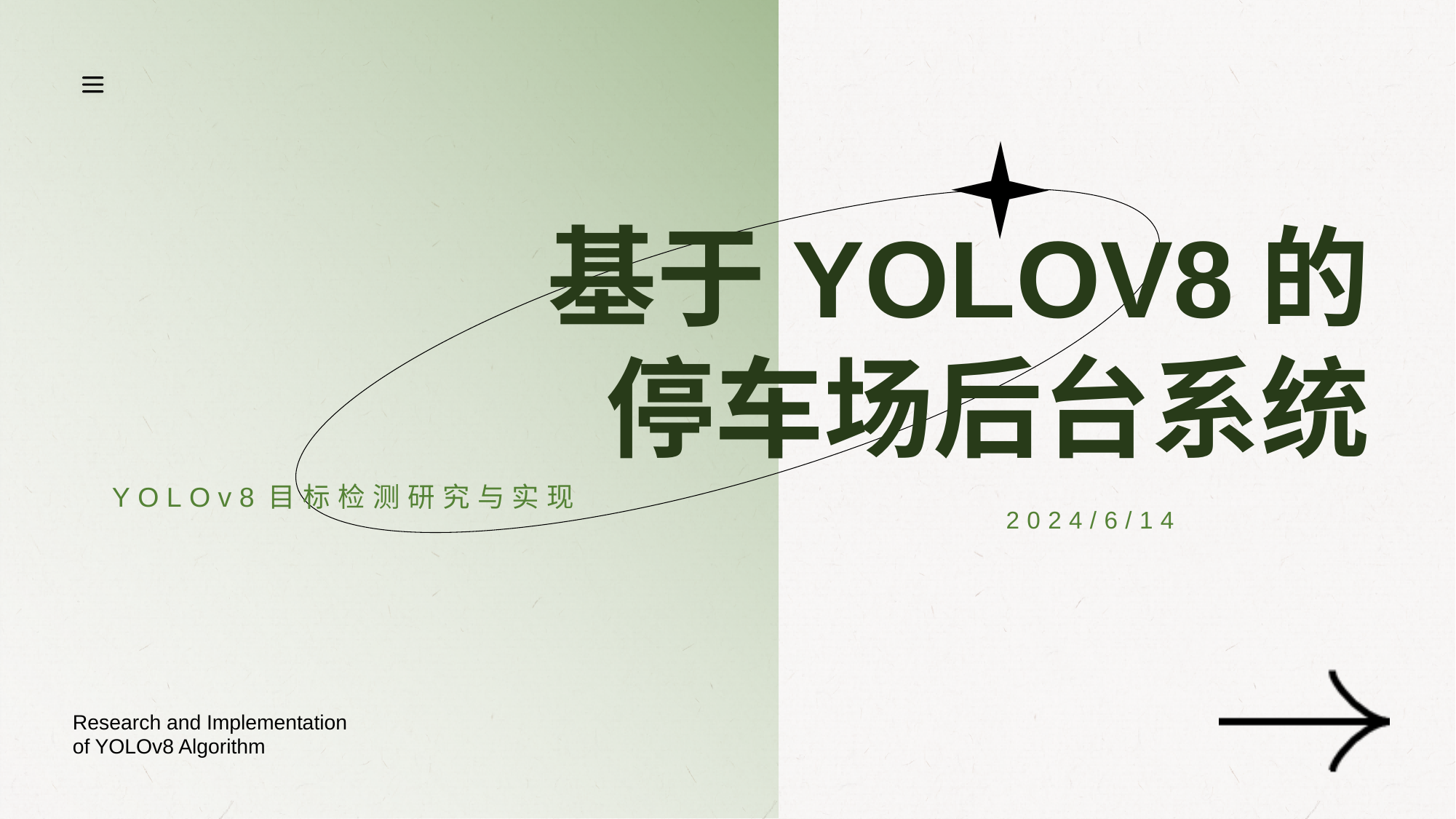

基于YOLOV8的停车场后台系统
YOLOv8目标检测研究与实现
2024/6/14
Research and Implementation of YOLOv8 Algorithm
目录